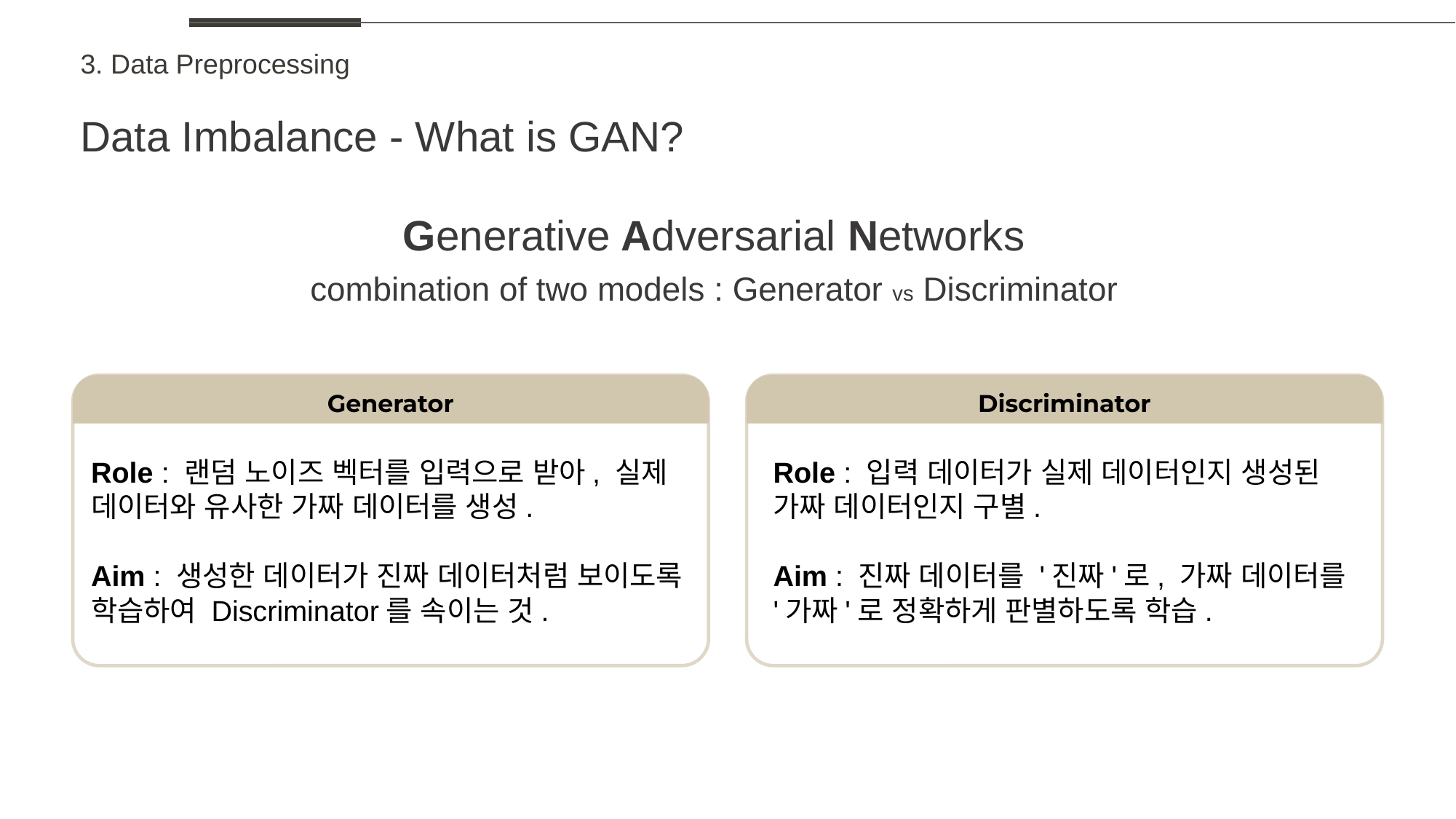

3. Data Preprocessing
Data Imbalance - What is GAN?
Generative Adversarial Networks
combination of two models : Generator vs Discriminator

Generator

Discriminator
Role : 랜덤 노이즈 벡터를 입력으로 받아, 실제 데이터와 유사한 가짜 데이터를 생성.

Aim : 생성한 데이터가 진짜 데이터처럼 보이도록 학습하여 Discriminator를 속이는 것.

Role : 입력 데이터가 실제 데이터인지 생성된 가짜 데이터인지 구별.

Aim : 진짜 데이터를 '진짜'로, 가짜 데이터를
'가짜'로 정확하게 판별하도록 학습.